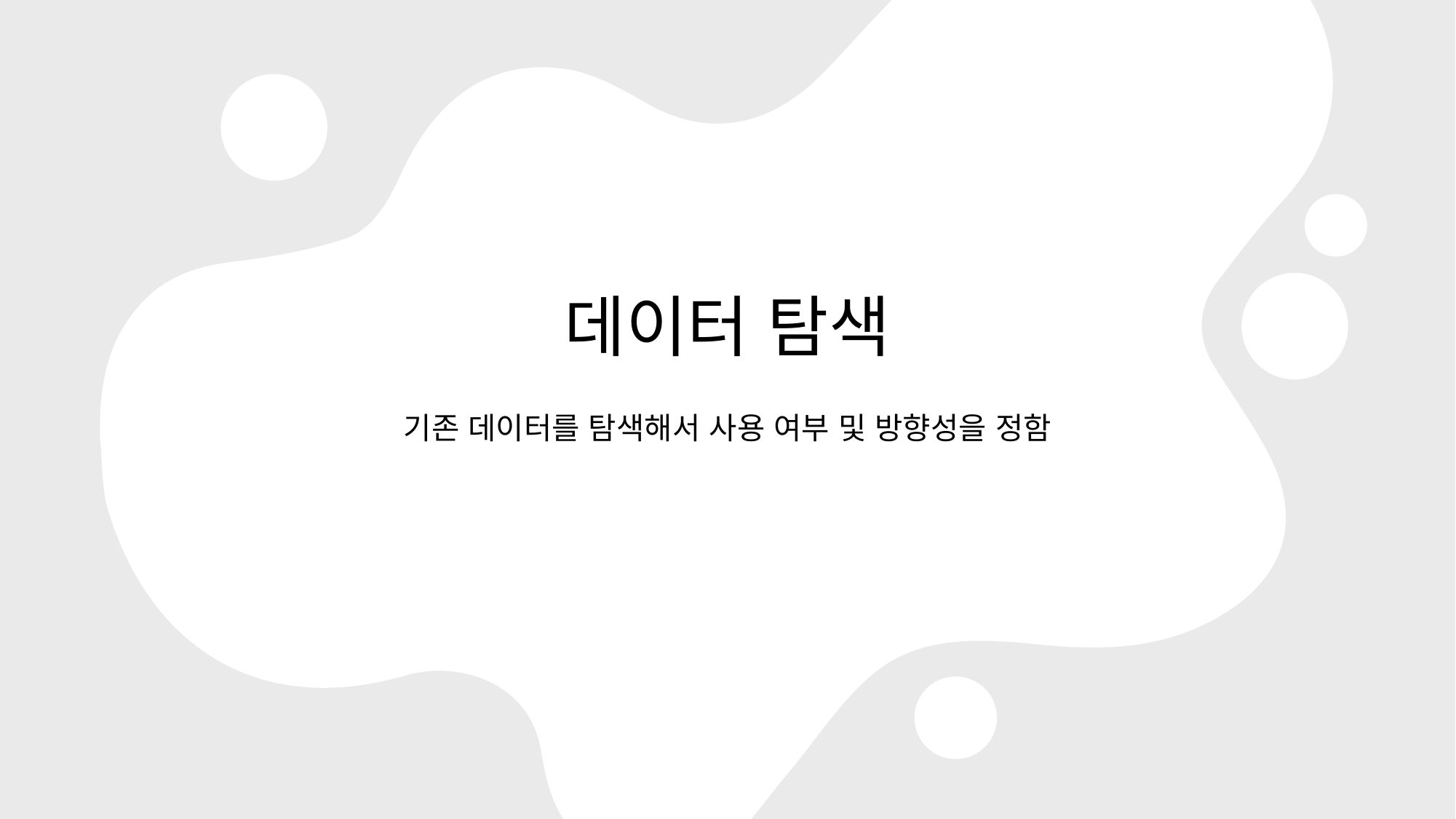

# 데이터 탐색
기존 데이터를 탐색해서 사용 여부 및 방향성을 정함